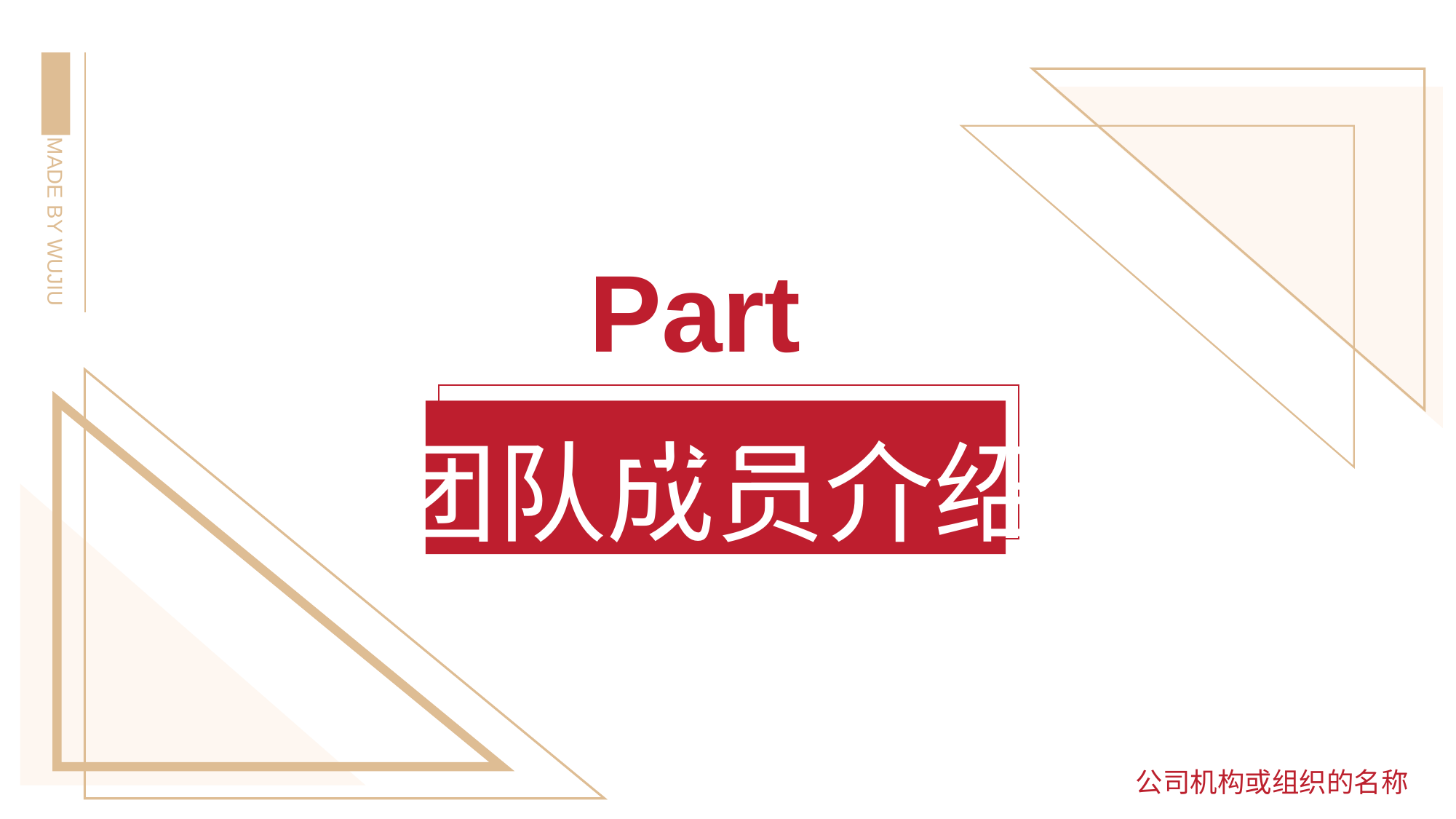

MADE BY WUJIU

Part 02

团队成员介绍

公司机构或组织的名称